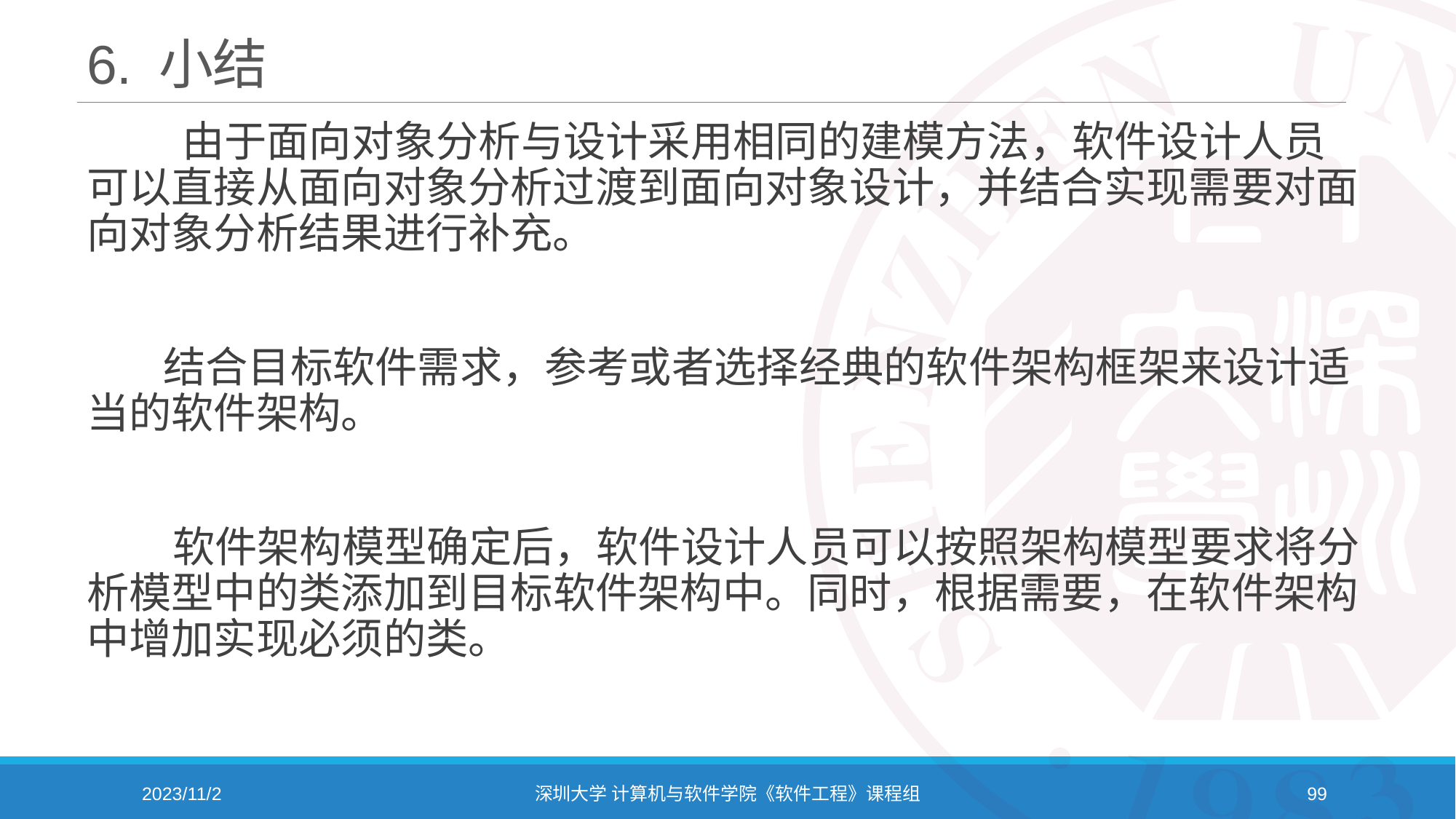

# 6. 小结
         由于面向对象分析与设计采用相同的建模方法，软件设计人员可以直接从面向对象分析过渡到面向对象设计，并结合实现需要对面向对象分析结果进行补充。

       结合目标软件需求，参考或者选择经典的软件架构框架来设计适当的软件架构。

        软件架构模型确定后，软件设计人员可以按照架构模型要求将分析模型中的类添加到目标软件架构中。同时，根据需要，在软件架构中增加实现必须的类。
2023/11/2
深圳大学 计算机与软件学院《软件工程》课程组
99